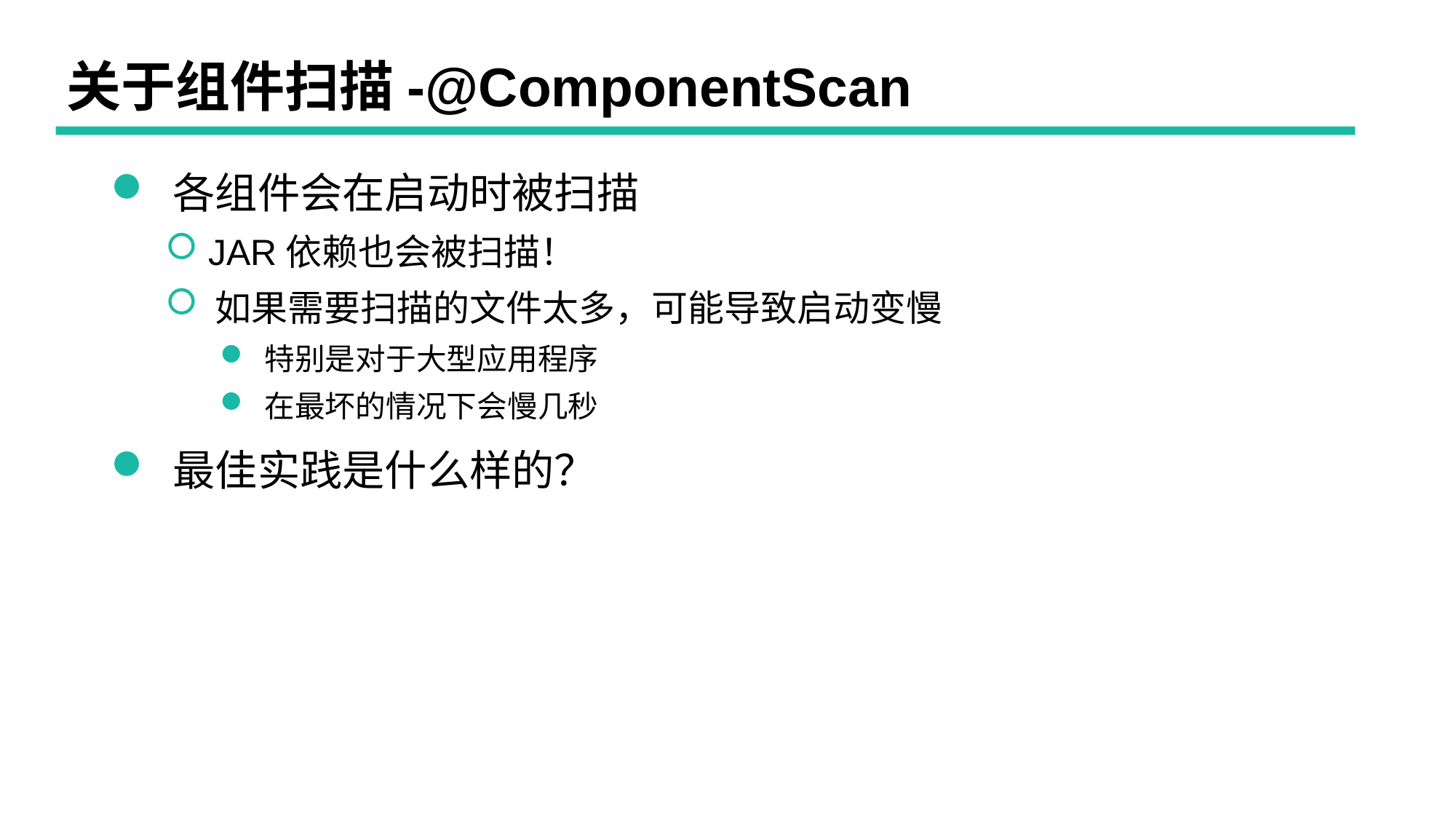

# 关于组件扫描-@ComponentScan
 各组件会在启动时被扫描
 JAR依赖也会被扫描！
 如果需要扫描的文件太多，可能导致启动变慢
 特别是对于大型应用程序
 在最坏的情况下会慢几秒
 最佳实践是什么样的？